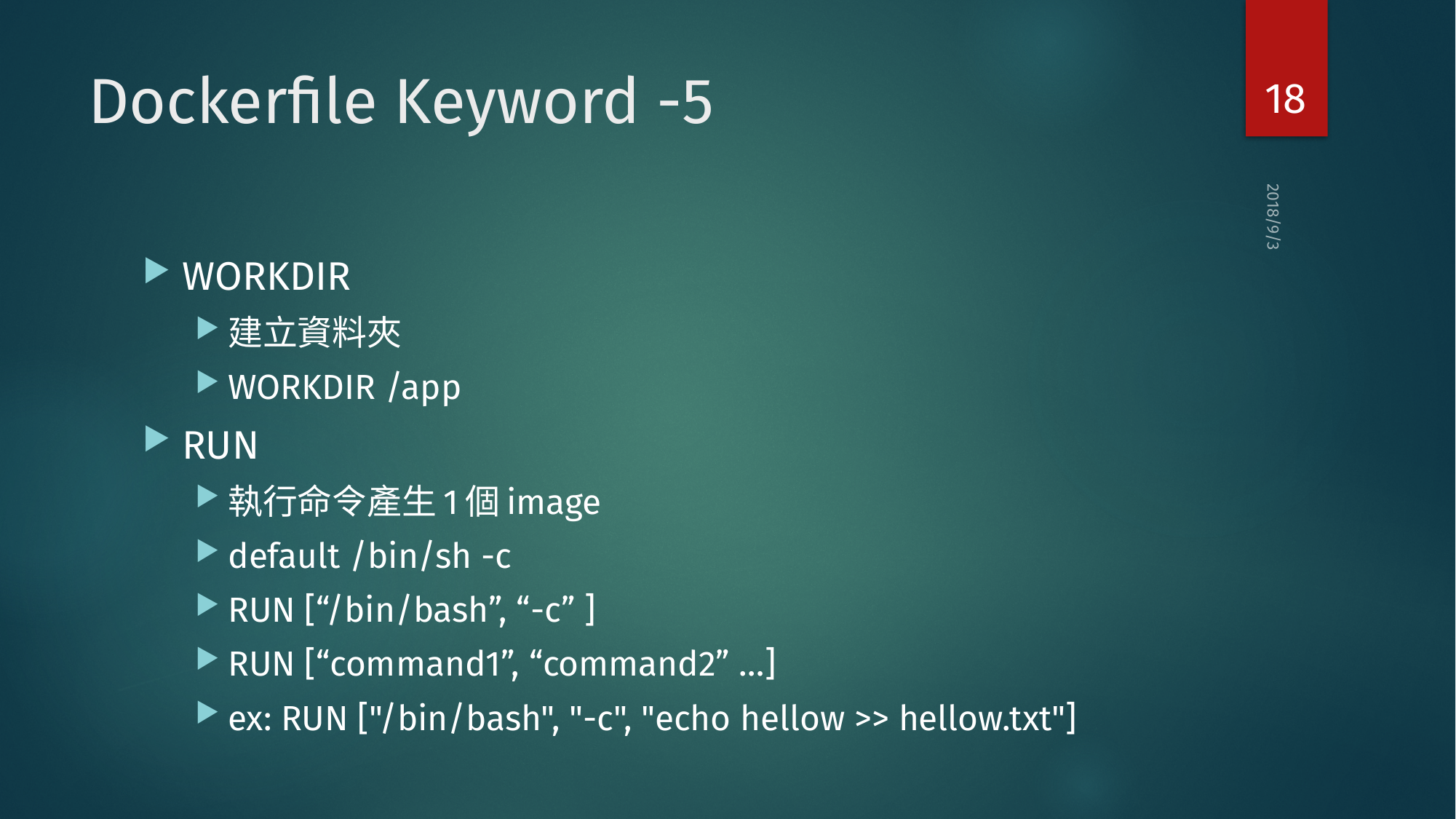

18
# Dockerfile Keyword -5
2018/9/3
WORKDIR
建立資料夾
WORKDIR /app
RUN
執行命令產生1個image
default /bin/sh -c
RUN [“/bin/bash”, “-c” ]
RUN [“command1”, “command2” …]
ex: RUN ["/bin/bash", "-c", "echo hellow >> hellow.txt"]